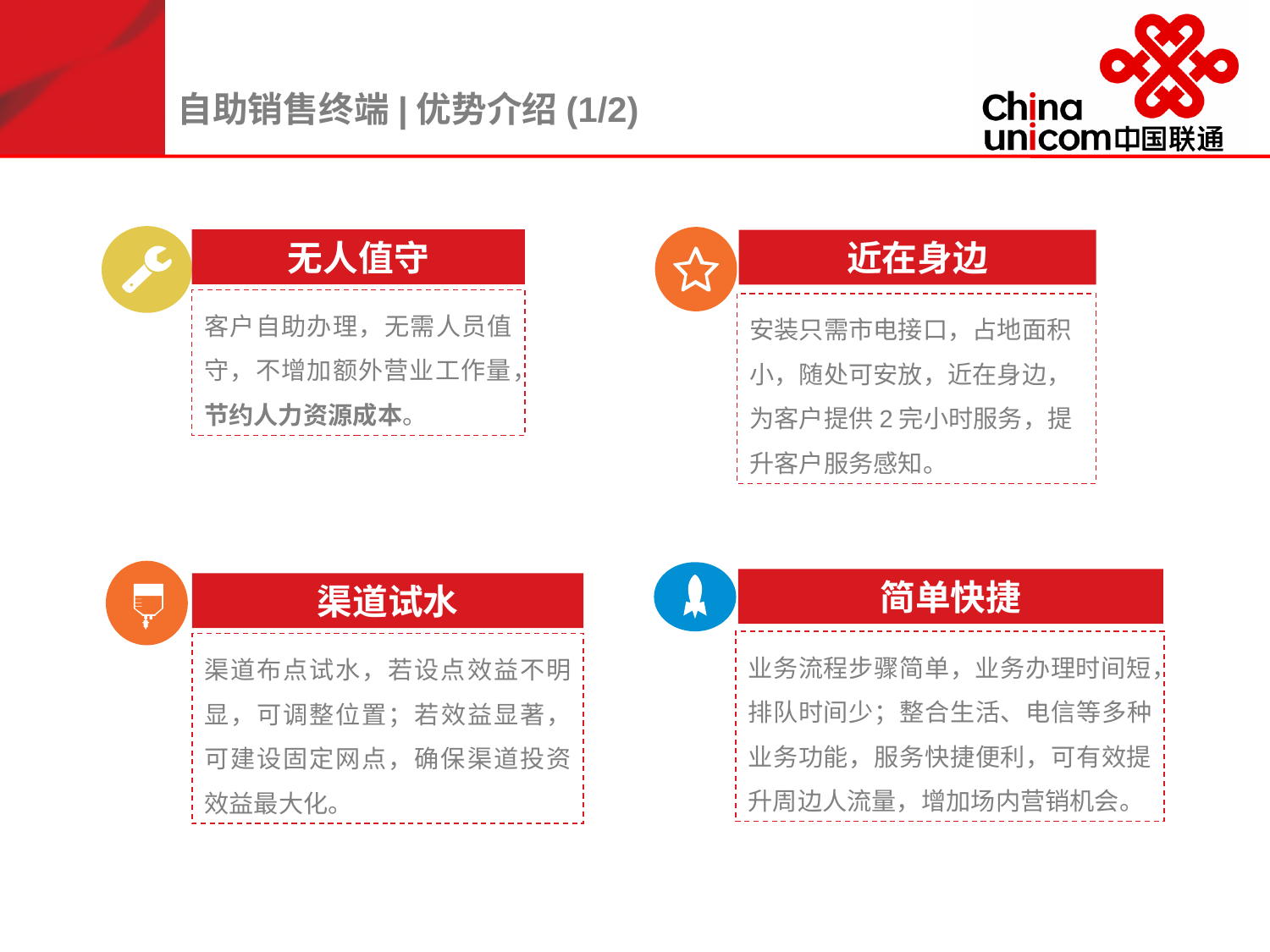

自助销售终端|优势介绍(1/2)

无人值守
近在身边
客户自助办理，无需人员值守，不增加额外营业工作量，节约人力资源成本。
安装只需市电接口，占地面积小，随处可安放，近在身边，为客户提供2完小时服务，提升客户服务感知。

简单快捷
渠道试水
业务流程步骤简单，业务办理时间短，排队时间少；整合生活、电信等多种业务功能，服务快捷便利，可有效提升周边人流量，增加场内营销机会。
渠道布点试水，若设点效益不明显，可调整位置；若效益显著，可建设固定网点，确保渠道投资效益最大化。